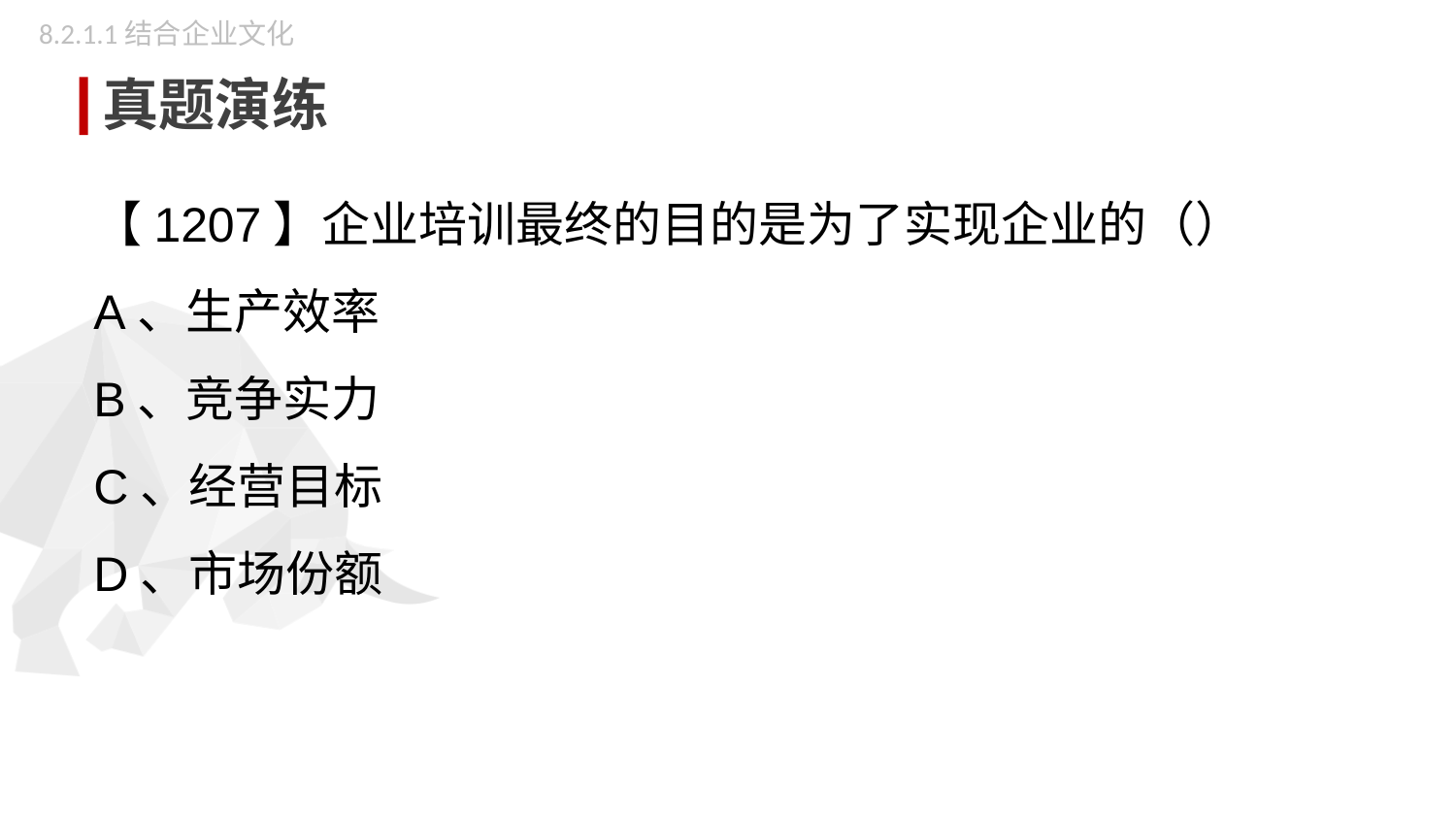

8.2.1.1结合企业文化

真题演练
【1207】企业培训最终的目的是为了实现企业的（）
A、生产效率
B、竞争实力
C、经营目标
D、市场份额